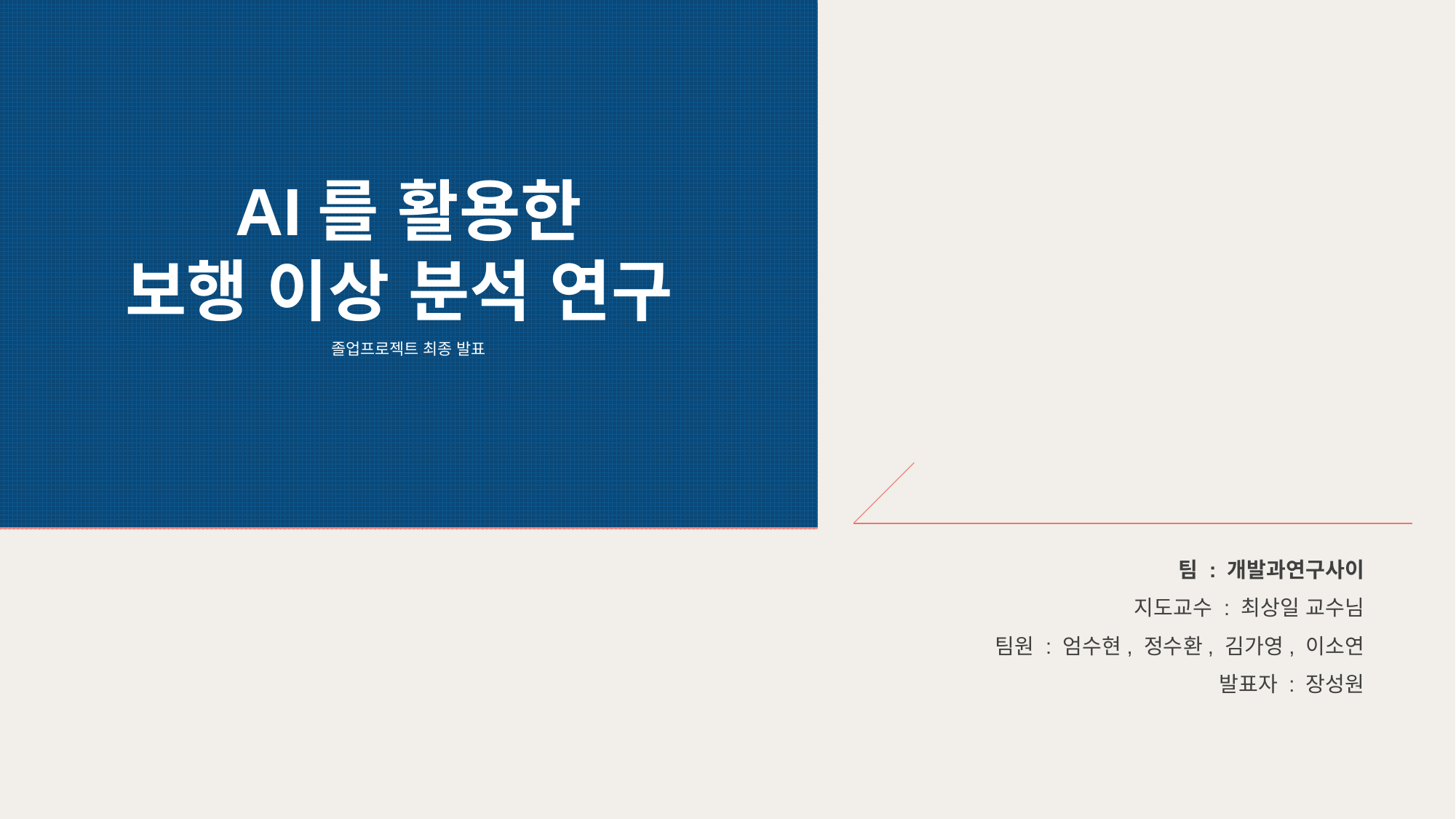

AI를 활용한
보행 이상 분석 연구
졸업프로젝트 최종 발표
팀 : 개발과연구사이
지도교수 : 최상일 교수님
팀원 : 엄수현, 정수환, 김가영, 이소연
발표자 : 장성원